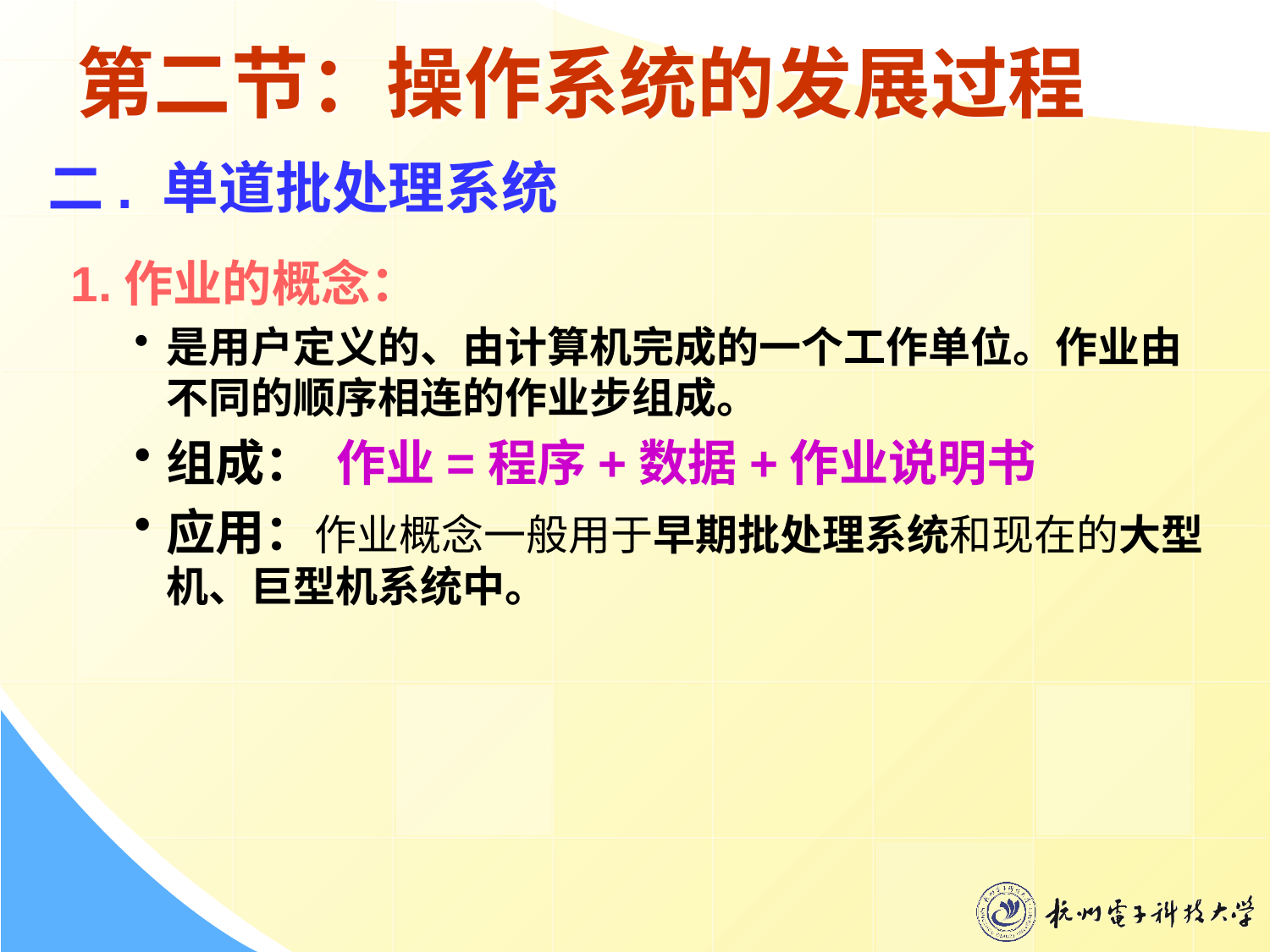

# 第二节：操作系统的发展过程
二. 单道批处理系统
1.作业的概念：
是用户定义的、由计算机完成的一个工作单位。作业由不同的顺序相连的作业步组成。
组成：  作业=程序+数据+作业说明书
应用：作业概念一般用于早期批处理系统和现在的大型机、巨型机系统中。